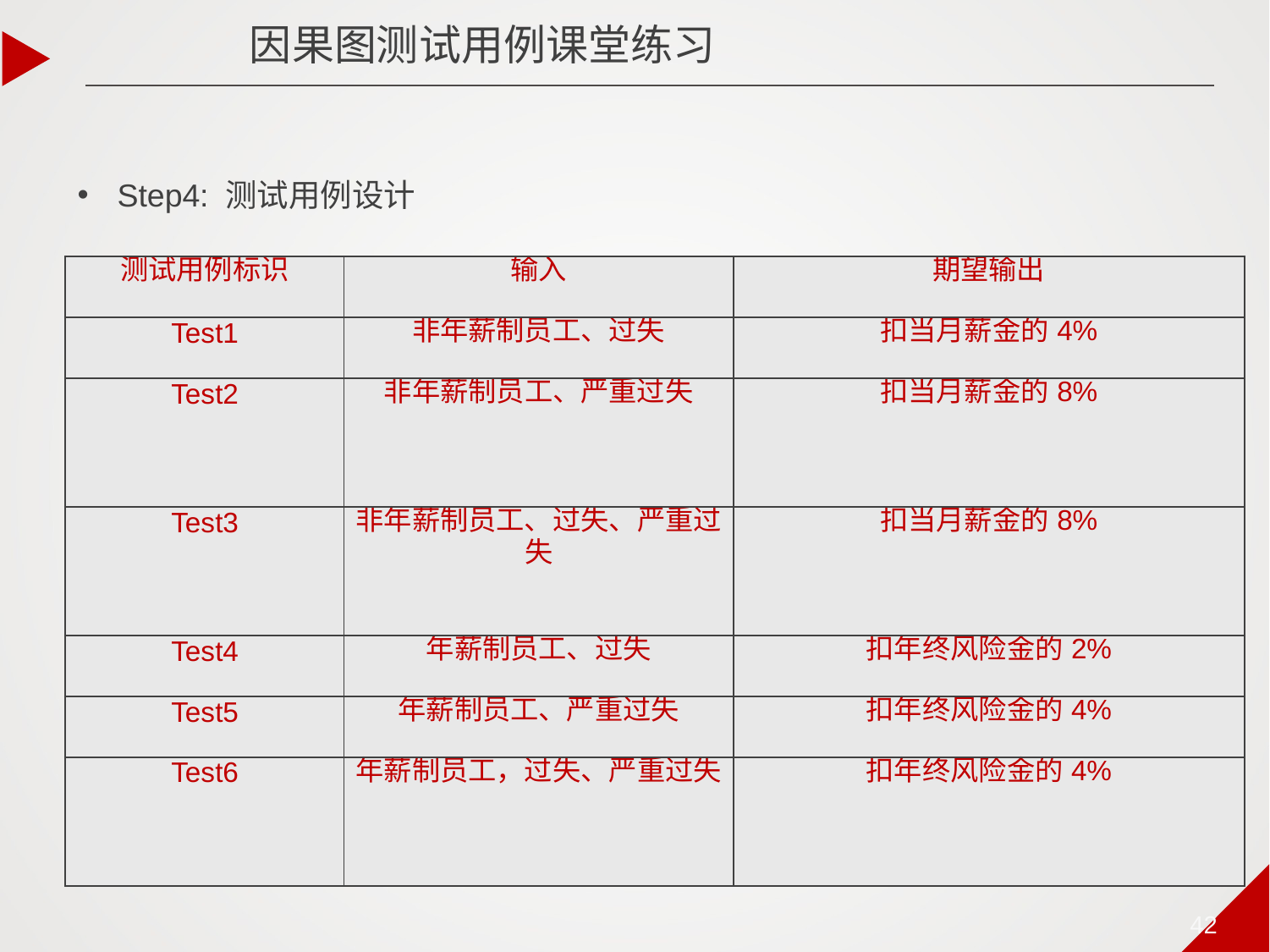

因果图测试用例课堂练习

Step4: 测试用例设计
| 测试用例标识 | 输入 | 期望输出 |
| --- | --- | --- |
| Test1 | 非年薪制员工、过失 | 扣当月薪金的4% |
| Test2 | 非年薪制员工、严重过失 | 扣当月薪金的8% |
| Test3 | 非年薪制员工、过失、严重过失 | 扣当月薪金的8% |
| Test4 | 年薪制员工、过失 | 扣年终风险金的2% |
| Test5 | 年薪制员工、严重过失 | 扣年终风险金的4% |
| Test6 | 年薪制员工，过失、严重过失 | 扣年终风险金的4% |